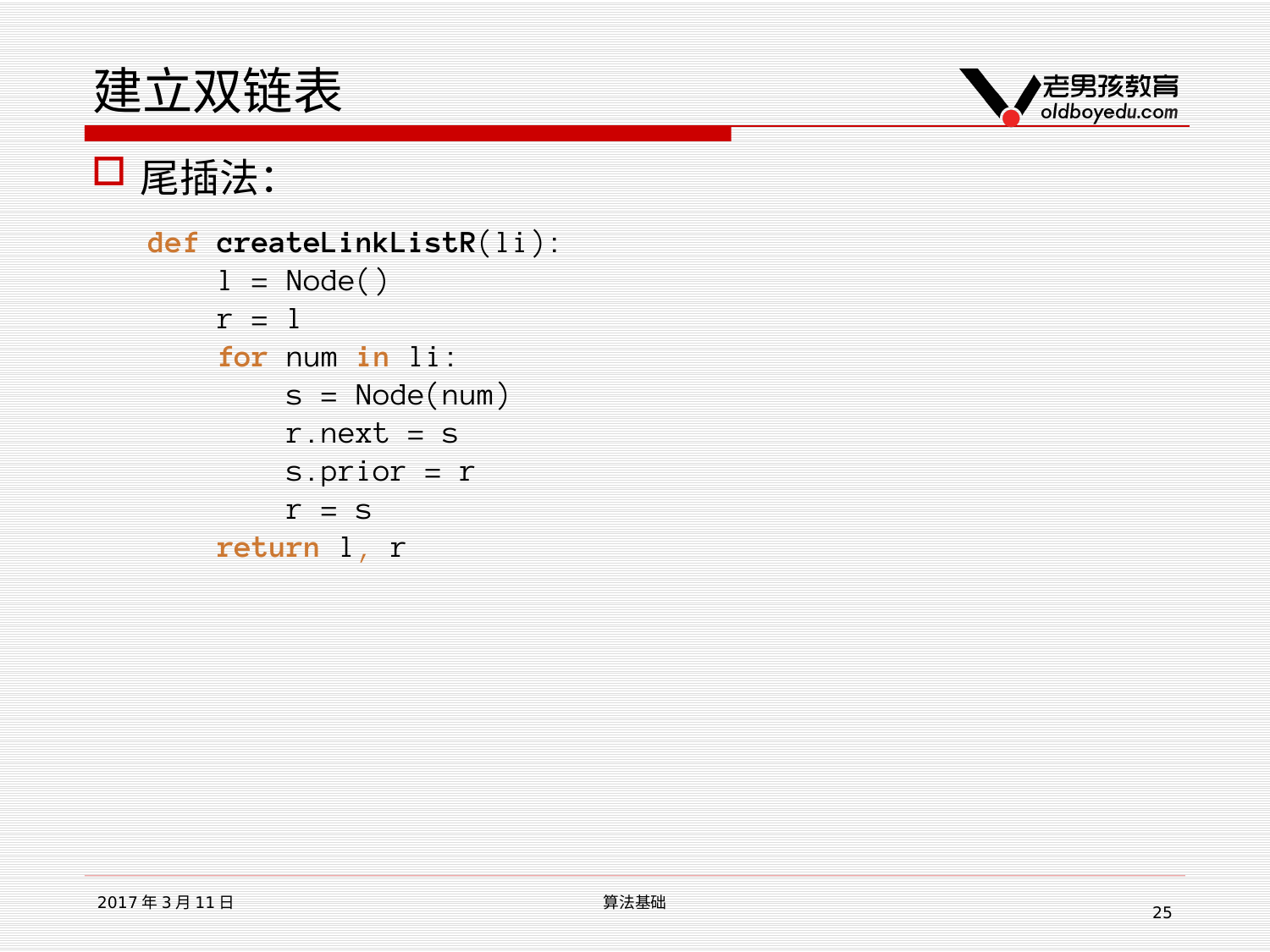

# 建立双链表
尾插法：

def createLinkListR(li):
    l = Node()
    r = l
    for num in li:
        s = Node(num)
        r.next = s
        s.prior = r
        r = s
    return l, r
2017年3月11日
算法基础
25